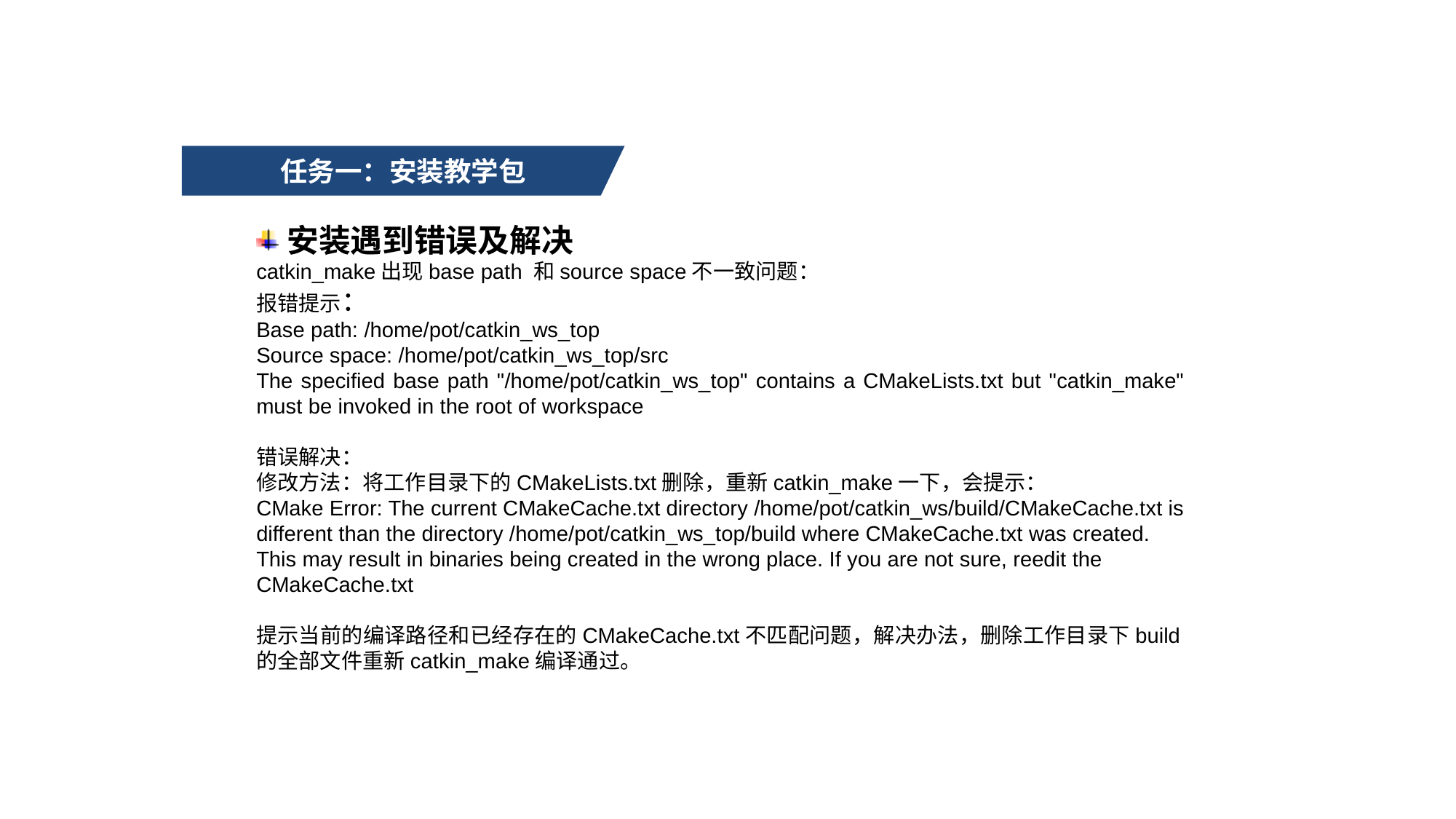

任务一：安装教学包
安装遇到错误及解决
catkin_make出现base path 和source space不一致问题：
报错提示：
Base path: /home/pot/catkin_ws_top
Source space: /home/pot/catkin_ws_top/src
The specified base path "/home/pot/catkin_ws_top" contains a CMakeLists.txt but "catkin_make" must be invoked in the root of workspace

错误解决：
修改方法：将工作目录下的CMakeLists.txt删除，重新catkin_make一下，会提示：
CMake Error: The current CMakeCache.txt directory /home/pot/catkin_ws/build/CMakeCache.txt is different than the directory /home/pot/catkin_ws_top/build where CMakeCache.txt was created. This may result in binaries being created in the wrong place. If you are not sure, reedit the CMakeCache.txt

提示当前的编译路径和已经存在的CMakeCache.txt不匹配问题，解决办法，删除工作目录下build的全部文件重新catkin_make编译通过。